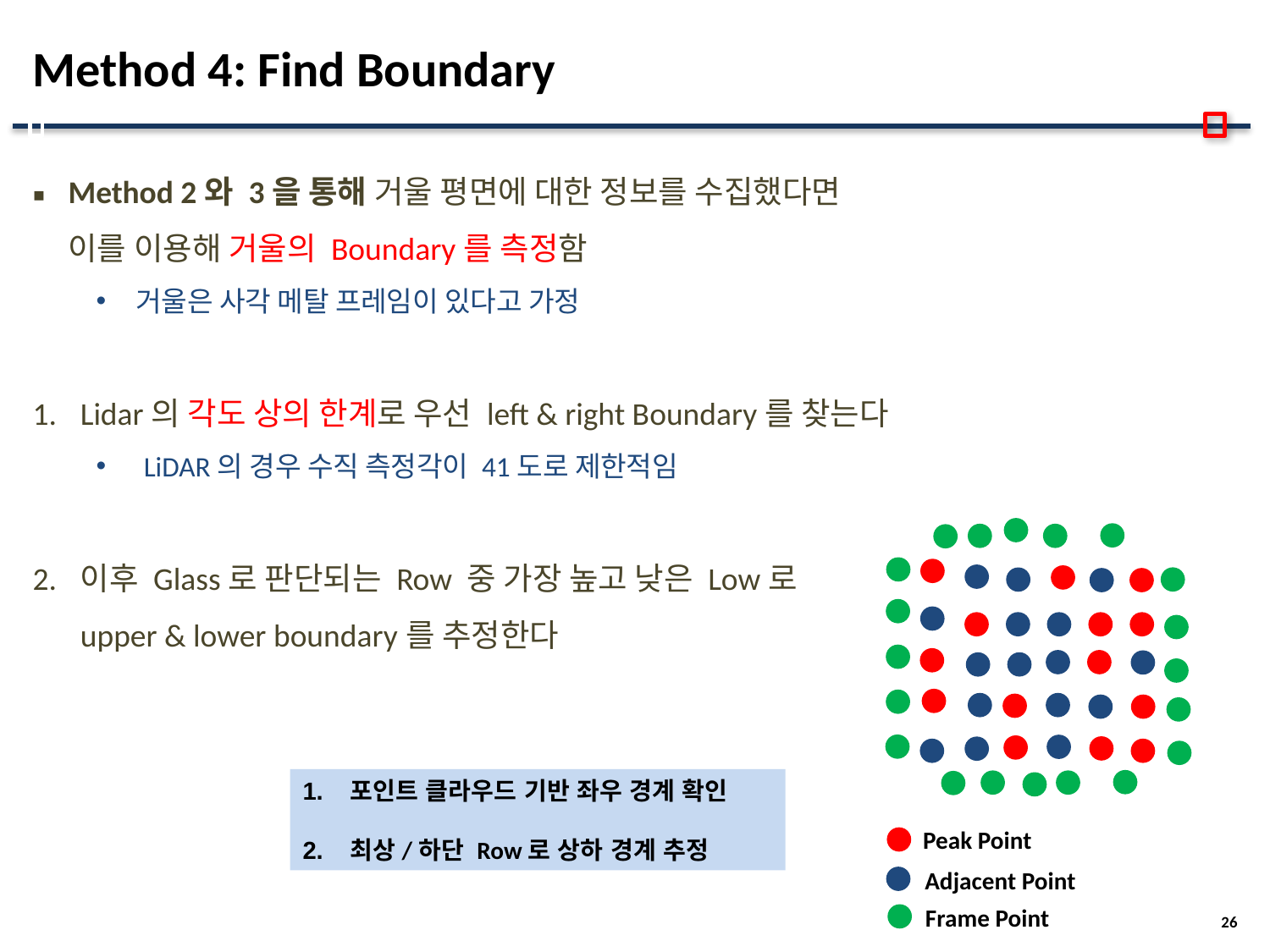

# Method 4: Find Boundary
Method 2와 3을 통해 거울 평면에 대한 정보를 수집했다면
이를 이용해 거울의 Boundary를 측정함
거울은 사각 메탈 프레임이 있다고 가정

Lidar의 각도 상의 한계로 우선 left & right Boundary를 찾는다
LiDAR의 경우 수직 측정각이 41도로 제한적임

이후 Glass로 판단되는 Row 중 가장 높고 낮은 Low로
upper & lower boundary를 추정한다

포인트 클라우드 기반 좌우 경계 확인

최상/하단 Row로 상하 경계 추정

Peak Point

Adjacent Point

Frame Point

26